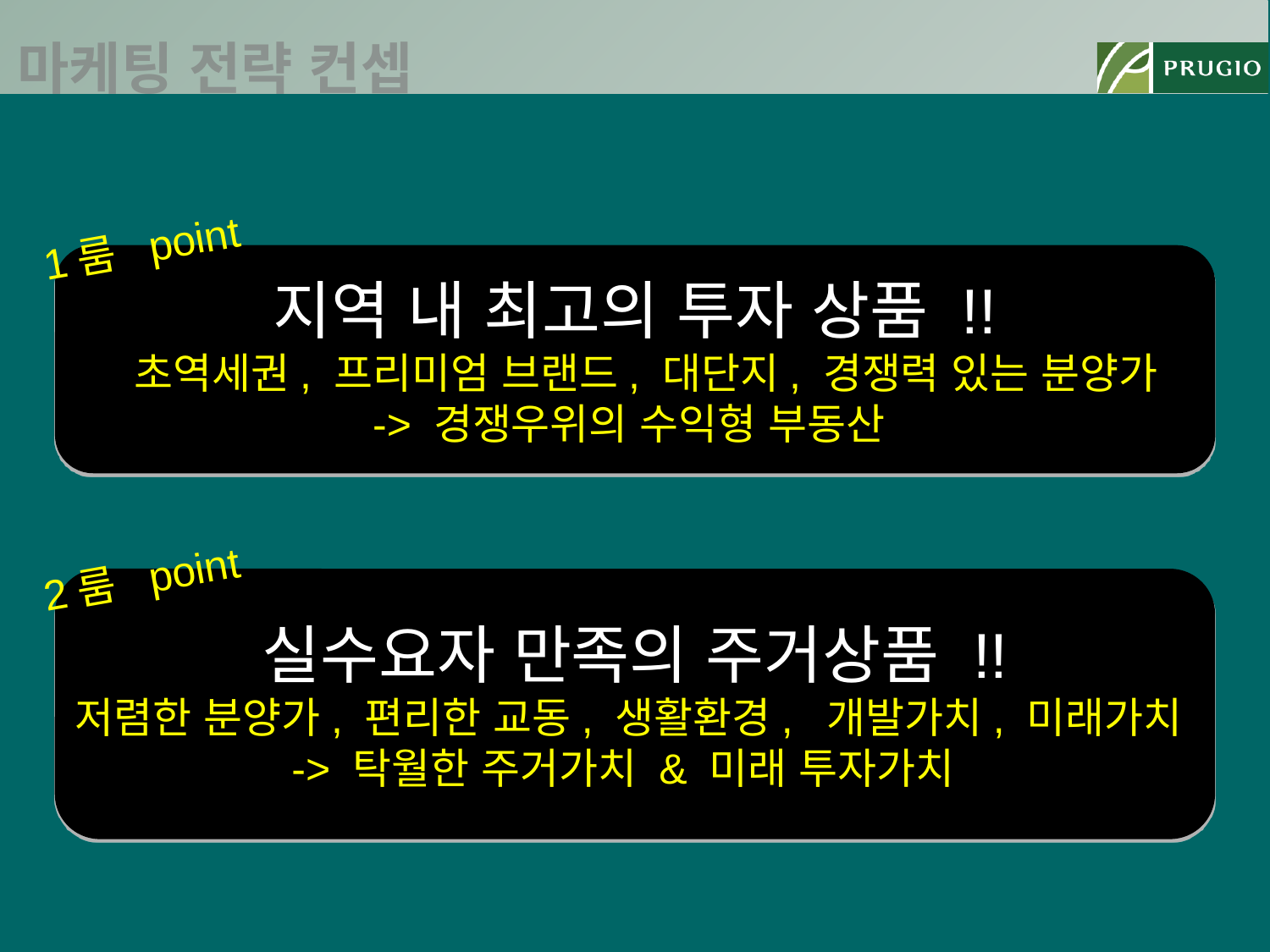

마케팅 전략 컨셉
1룸  point
지역 내 최고의 투자 상품 !!
 초역세권, 프리미엄 브랜드, 대단지, 경쟁력 있는 분양가
-> 경쟁우위의 수익형 부동산
2룸  point
실수요자 만족의 주거상품 !!
저렴한 분양가, 편리한 교동, 생활환경,  개발가치, 미래가치
-> 탁월한 주거가치 & 미래 투자가치